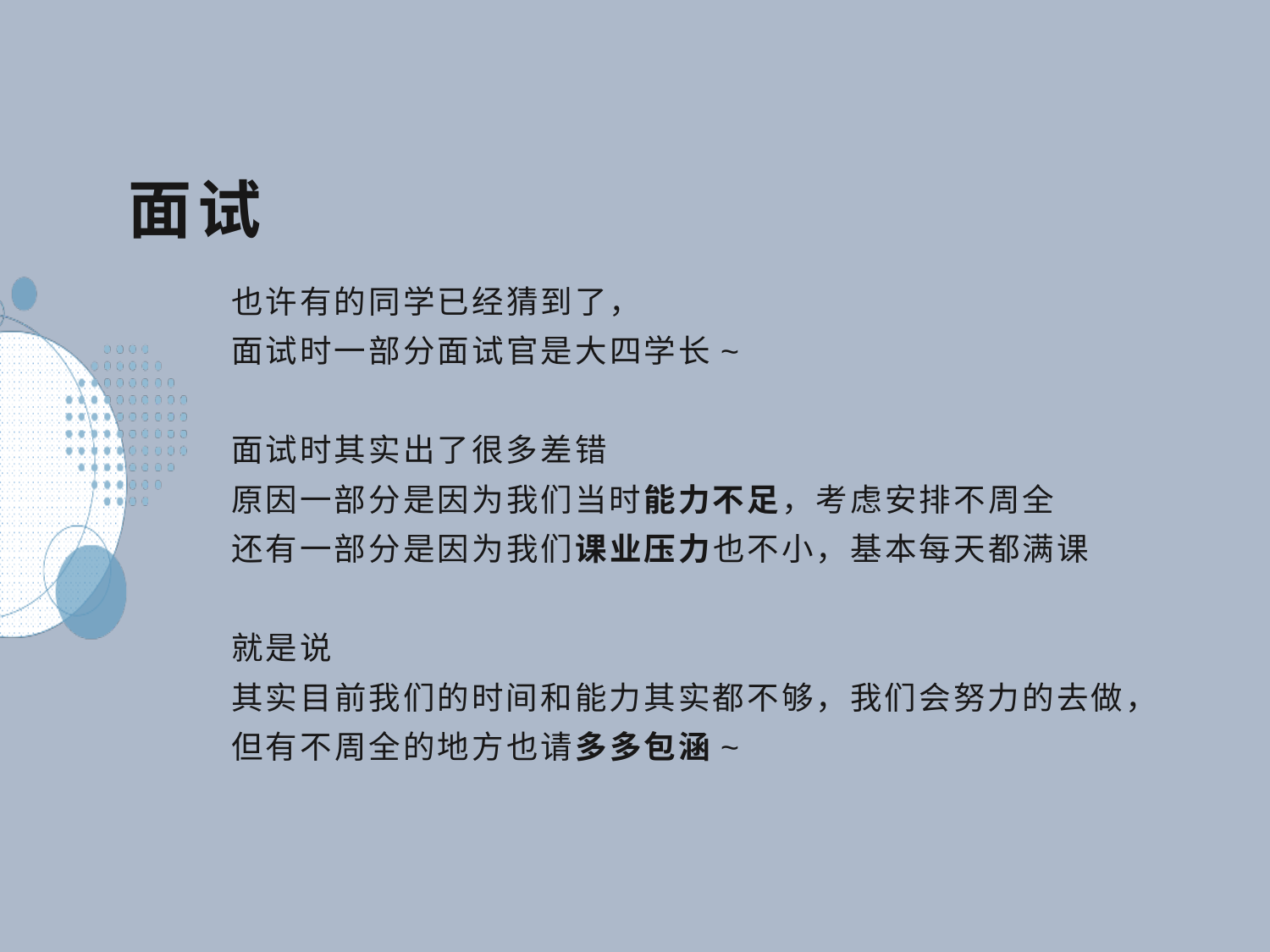

面试
也许有的同学已经猜到了，
面试时一部分面试官是大四学长~

面试时其实出了很多差错
原因一部分是因为我们当时能力不足，考虑安排不周全
还有一部分是因为我们课业压力也不小，基本每天都满课

就是说
其实目前我们的时间和能力其实都不够，我们会努力的去做，但有不周全的地方也请多多包涵~